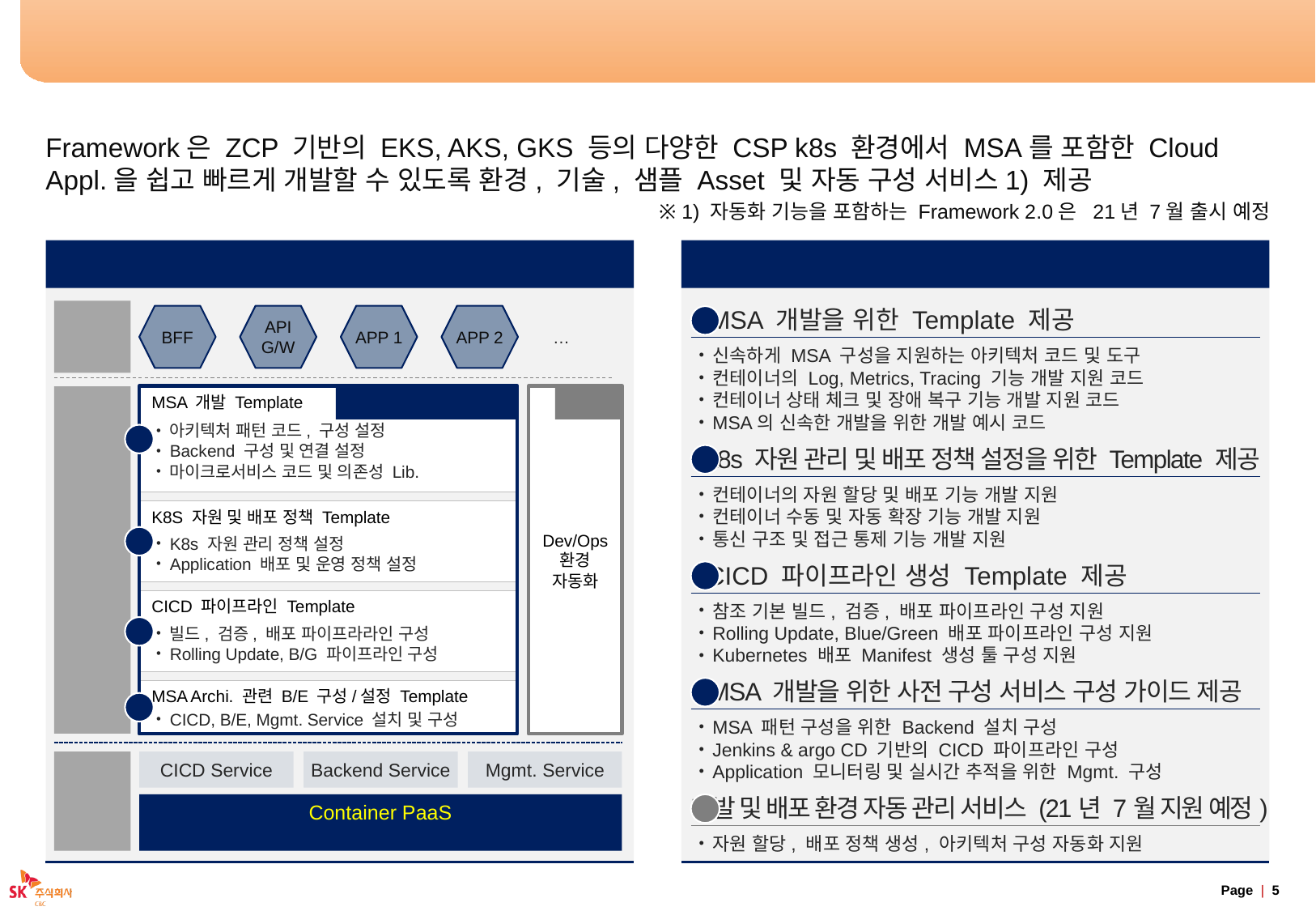

# Application Modernization Framework 소개

Framework은 ZCP 기반의 EKS, AKS, GKS 등의 다양한 CSP k8s 환경에서 MSA를 포함한 Cloud Appl.을 쉽고 빠르게 개발할 수 있도록 환경, 기술, 샘플 Asset 및 자동 구성 서비스1) 제공
※ 1) 자동화 기능을 포함하는 Framework 2.0은  21년 7월 출시 예정
Framework 지원 범위
Framework 주요 기능

Appl.
MSA 개발을 위한 Template 제공
1
신속하게 MSA 구성을 지원하는 아키텍처 코드 및 도구
컨테이너의 Log, Metrics, Tracing 기능 개발 지원 코드
컨테이너 상태 체크 및 장애 복구 기능 개발 지원 코드
MSA의 신속한 개발을 위한 개발 예시 코드
BFF
API
G/W
APP 1
APP 2
…

Framework V1.0

2.0
Cloud Native
Framework

Dev/Ops
환경
자동화
MSA 개발 Template
아키텍처 패턴 코드, 구성 설정
Backend 구성 및 연결 설정
마이크로서비스 코드 및 의존성 Lib.
1
K8s 자원 관리 및 배포 정책 설정을 위한 Template 제공
2
컨테이너의 자원 할당 및 배포 기능 개발 지원
컨테이너 수동 및 자동 확장 기능 개발 지원
통신 구조 및 접근 통제 기능 개발 지원

K8S 자원 및 배포 정책 Template
2
K8s 자원 관리 정책 설정
Application 배포 및 운영 정책 설정
CICD 파이프라인 생성 Template 제공
3
참조 기본 빌드, 검증, 배포 파이프라인 구성 지원
Rolling Update, Blue/Green 배포 파이프라인 구성 지원
Kubernetes 배포 Manifest 생성 툴 구성 지원

CICD 파이프라인 Template
3
빌드, 검증, 배포 파이프라라인 구성
Rolling Update, B/G 파이프라인 구성
MSA 개발을 위한 사전 구성 서비스 구성 가이드 제공
4
MSA 패턴 구성을 위한 Backend 설치 구성
Jenkins & argo CD 기반의 CICD 파이프라인 구성
Application 모니터링 및 실시간 추적을 위한 Mgmt. 구성

MSA Archi. 관련 B/E 구성/설정 Template
4
CICD, B/E, Mgmt. Service 설치 및 구성
Platform
CICD Service
Backend Service
Mgmt. Service
개발 및 배포 환경 자동 관리 서비스 (21년 7월 지원 예정)
5
자원 할당, 배포 정책 생성, 아키텍처 구성 자동화 지원
Container PaaS
Auto-operation & Orchestration